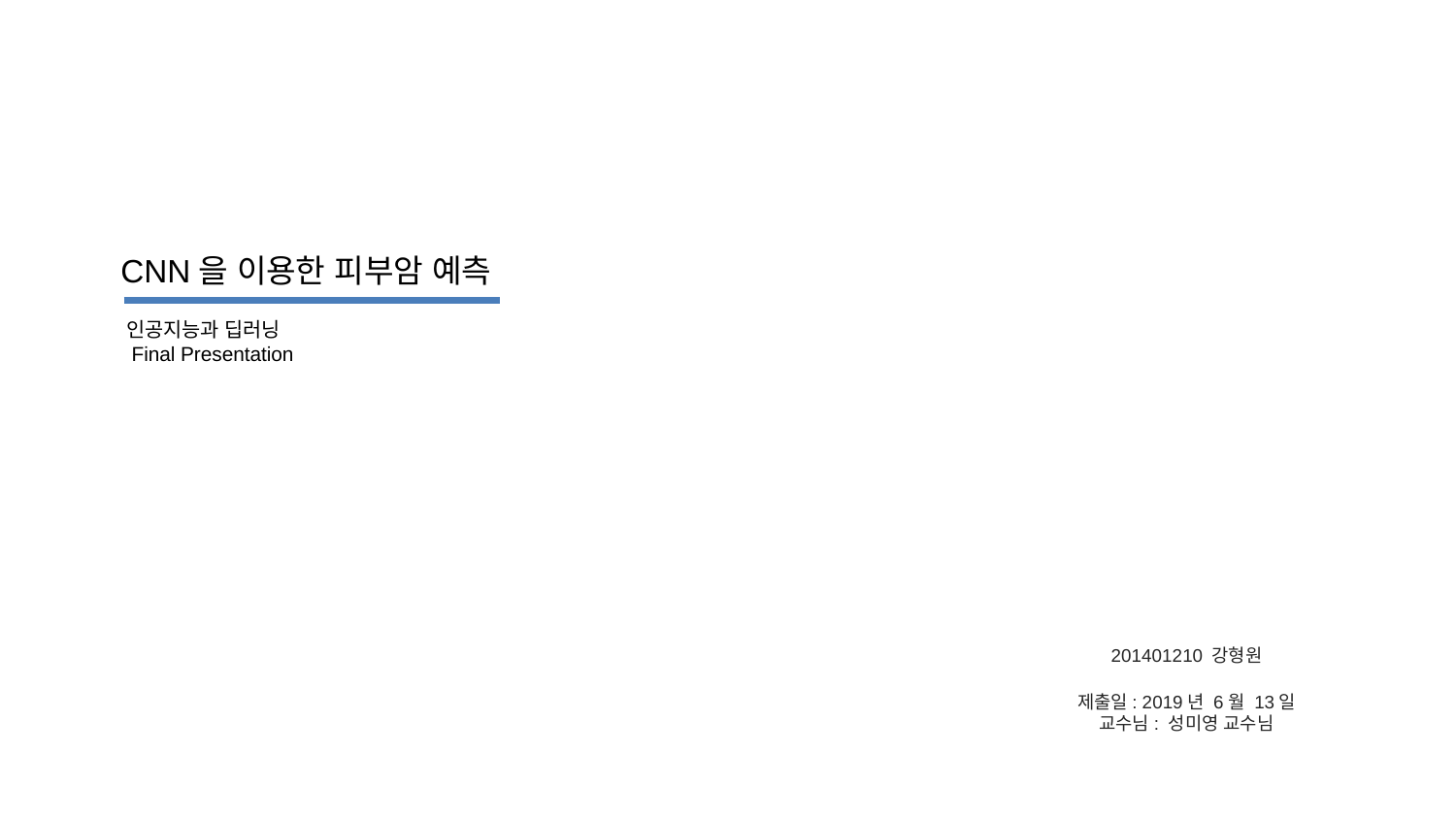

CNN을 이용한 피부암 예측
인공지능과 딥러닝
Final Presentation
201401210 강형원
제출일: 2019년 6월 13일
교수님: 성미영 교수님